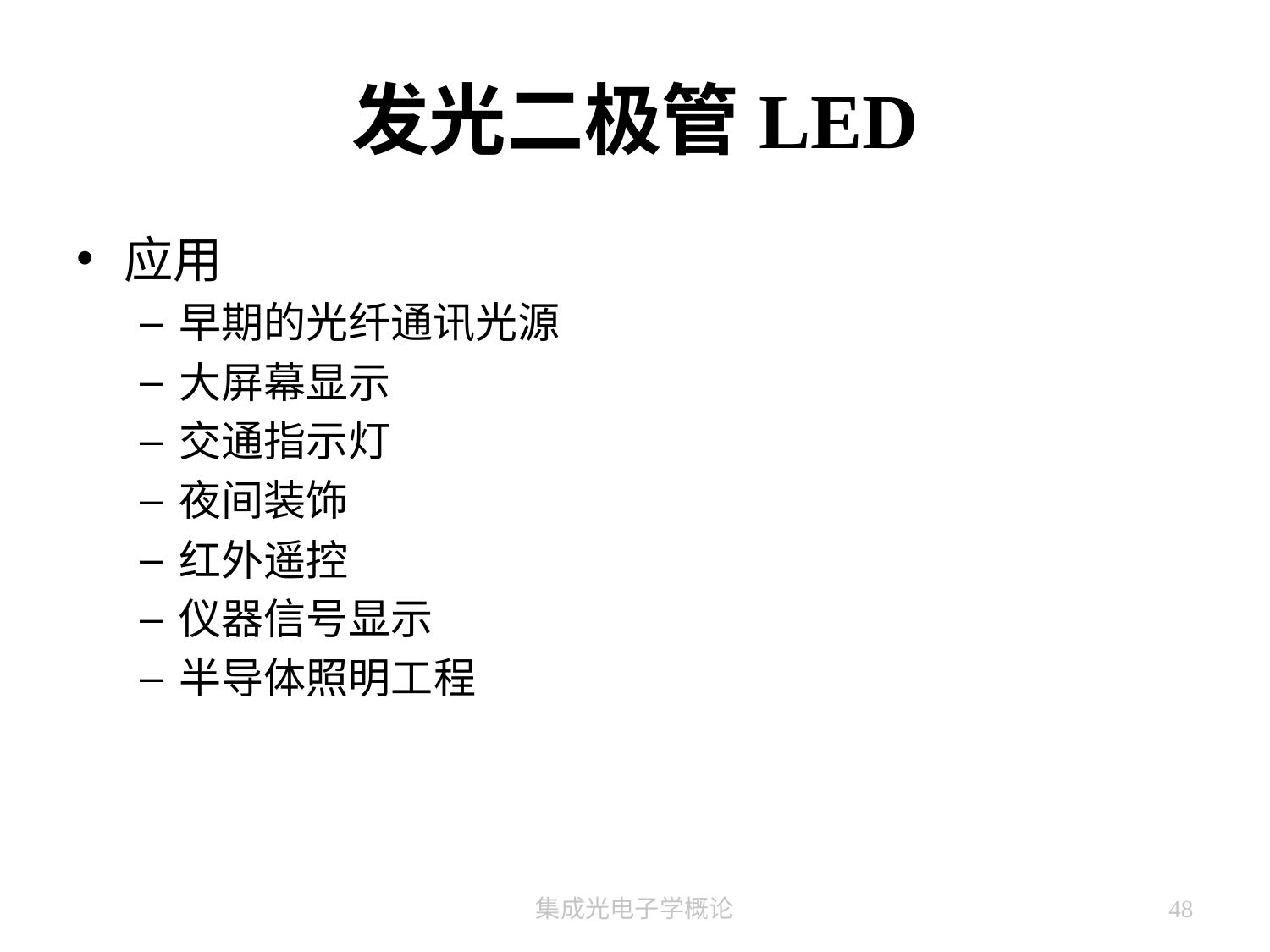

# 发光二极管LED
应用
早期的光纤通讯光源
大屏幕显示
交通指示灯
夜间装饰
红外遥控
仪器信号显示
半导体照明工程

集成光电子学概论
48